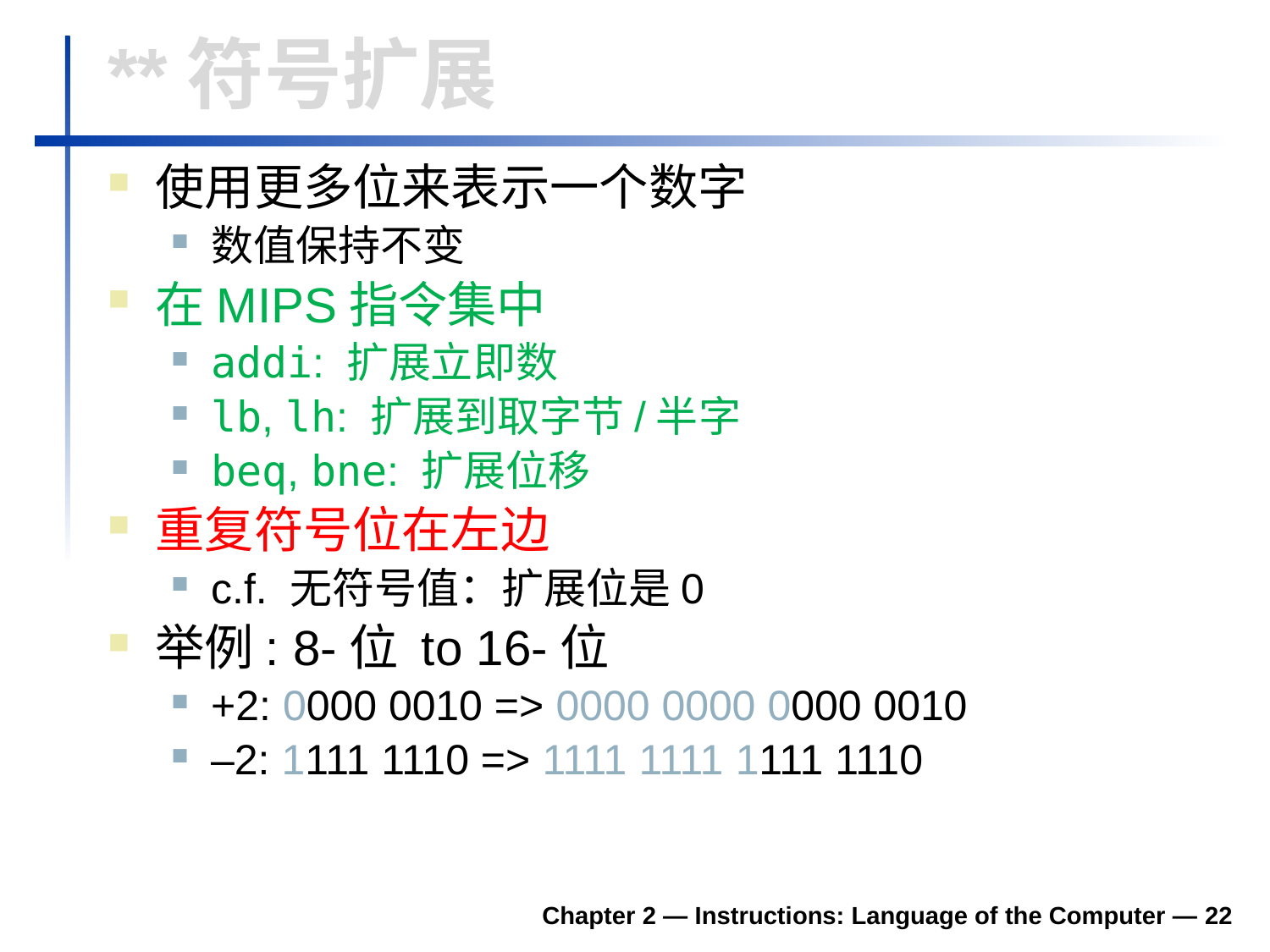

# **符号扩展
使用更多位来表示一个数字
数值保持不变
在MIPS指令集中
addi: 扩展立即数
lb, lh: 扩展到取字节/半字
beq, bne: 扩展位移
重复符号位在左边
c.f. 无符号值：扩展位是0
举例: 8-位 to 16-位
+2: 0000 0010 => 0000 0000 0000 0010
–2: 1111 1110 => 1111 1111 1111 1110
Chapter 2 — Instructions: Language of the Computer — 22